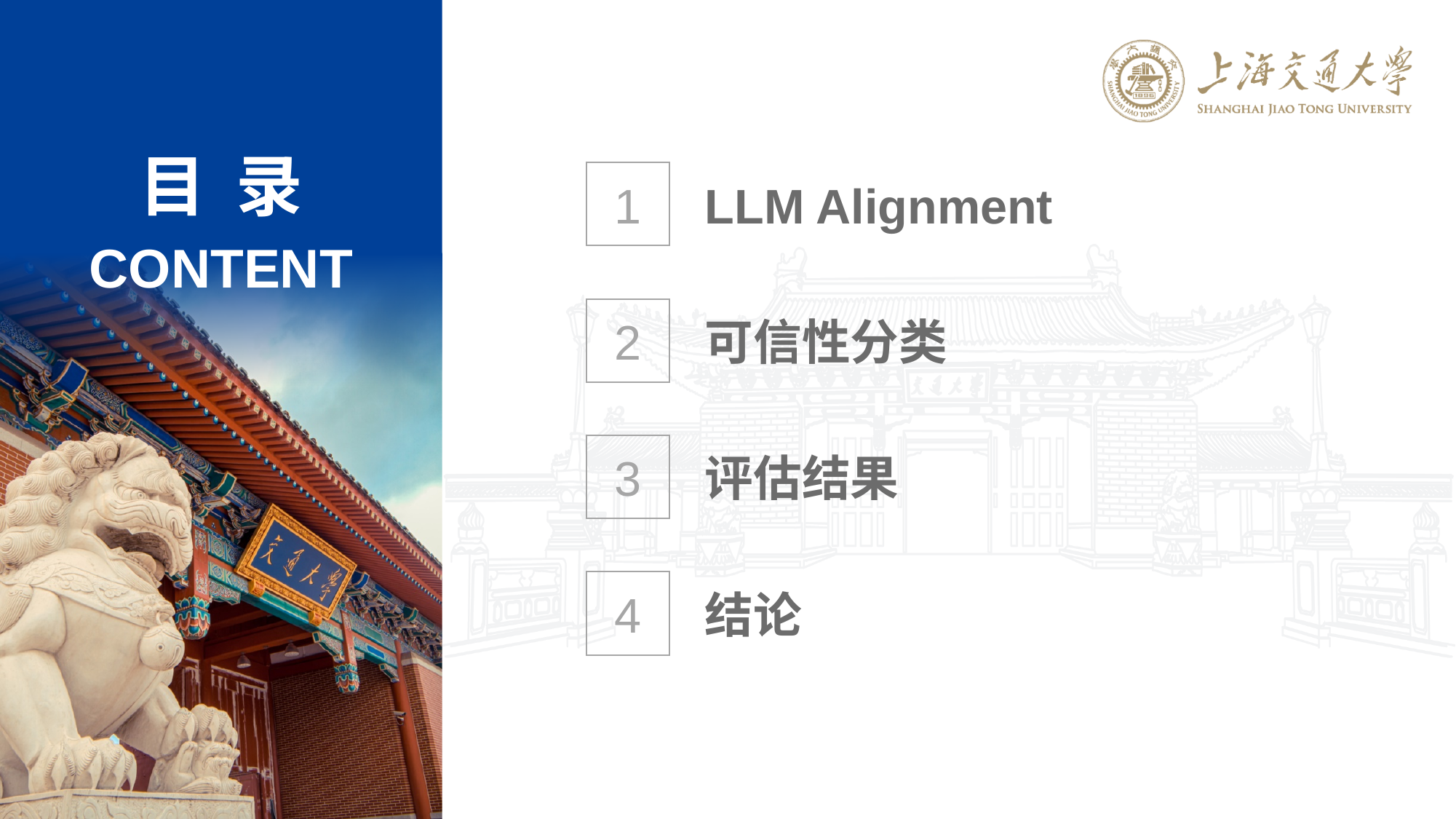

1
LLM Alignment
2
可信性分类
3
评估结果
4
结论